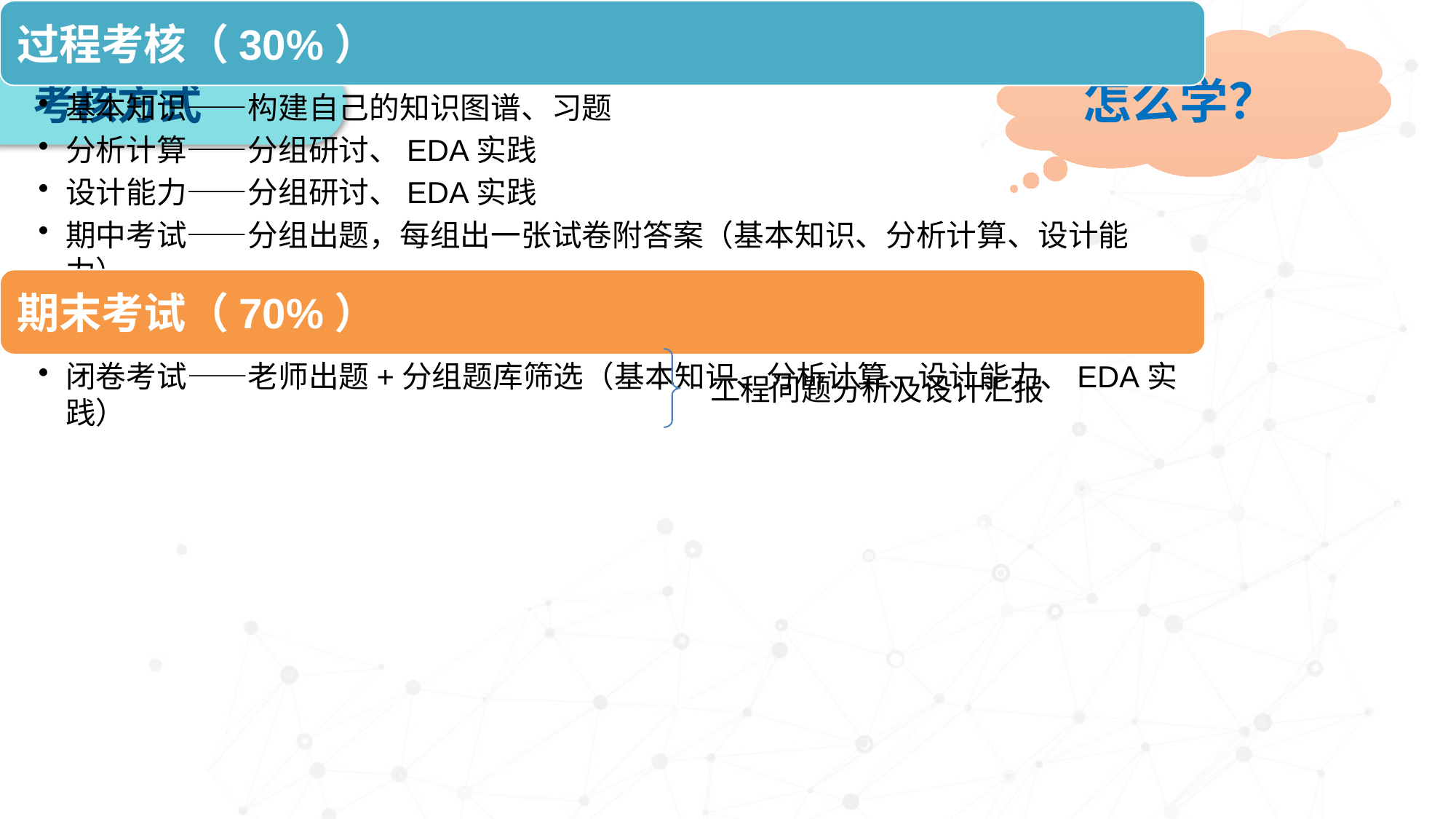

怎么学？

考核方式
过程考核（30%）
基本知识——构建自己的知识图谱、习题
分析计算——分组研讨、EDA实践
设计能力——分组研讨、EDA实践
期中考试——分组出题，每组出一张试卷附答案（基本知识、分析计算、设计能力）
期末考试（70%）
闭卷考试——老师出题+分组题库筛选（基本知识、分析计算、设计能力、EDA实践）

工程问题分析及设计汇报
6